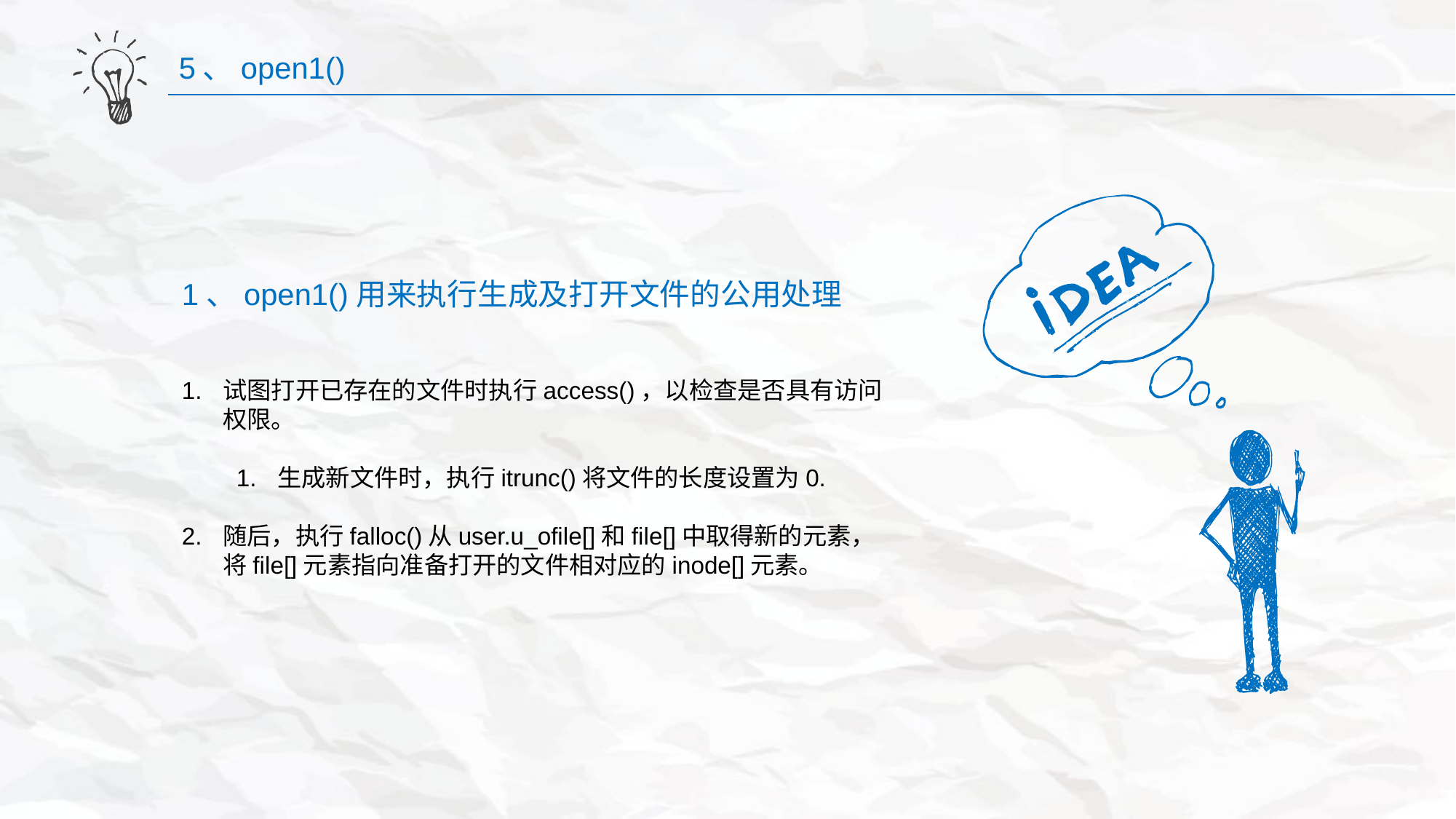

5、open1()

1、open1()用来执行生成及打开文件的公用处理
试图打开已存在的文件时执行access()，以检查是否具有访问权限。

生成新文件时，执行itrunc()将文件的长度设置为0.

随后，执行falloc()从user.u_ofile[]和file[]中取得新的元素，将file[]元素指向准备打开的文件相对应的inode[]元素。